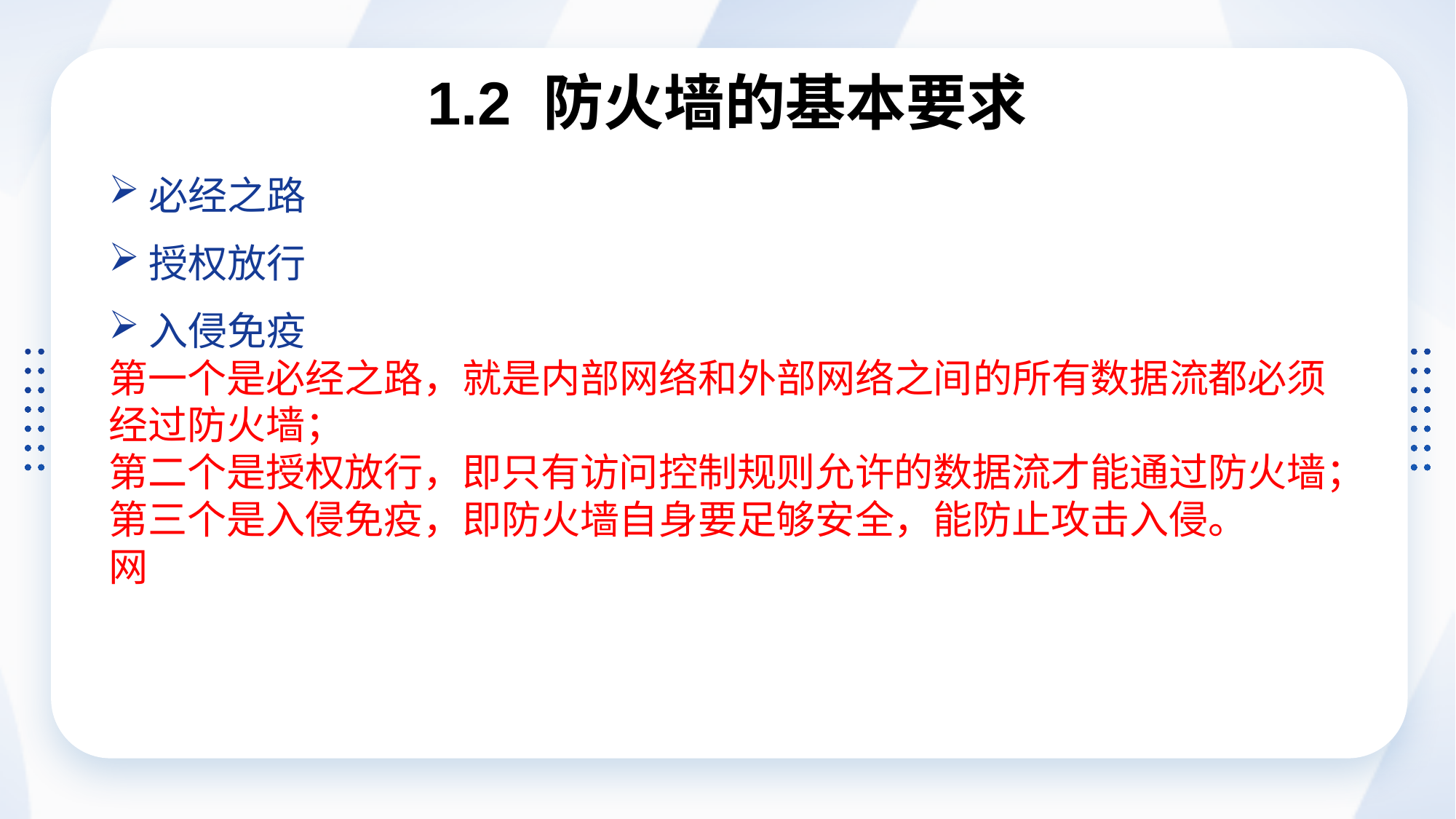

# 1.2 防火墙的基本要求
必经之路
授权放行
入侵免疫
第一个是必经之路，就是内部网络和外部网络之间的所有数据流都必须经过防火墙；
第二个是授权放行，即只有访问控制规则允许的数据流才能通过防火墙；
第三个是入侵免疫，即防火墙自身要足够安全，能防止攻击入侵。
网络和外部网络之间的所有数据流都必须经过防火墙；
第二个是授权放行，即只有访问控制规则允许的数据流才能通过防火墙；
第三个是入侵免疫，即防火墙自身要足够安全，能防止攻击入侵。